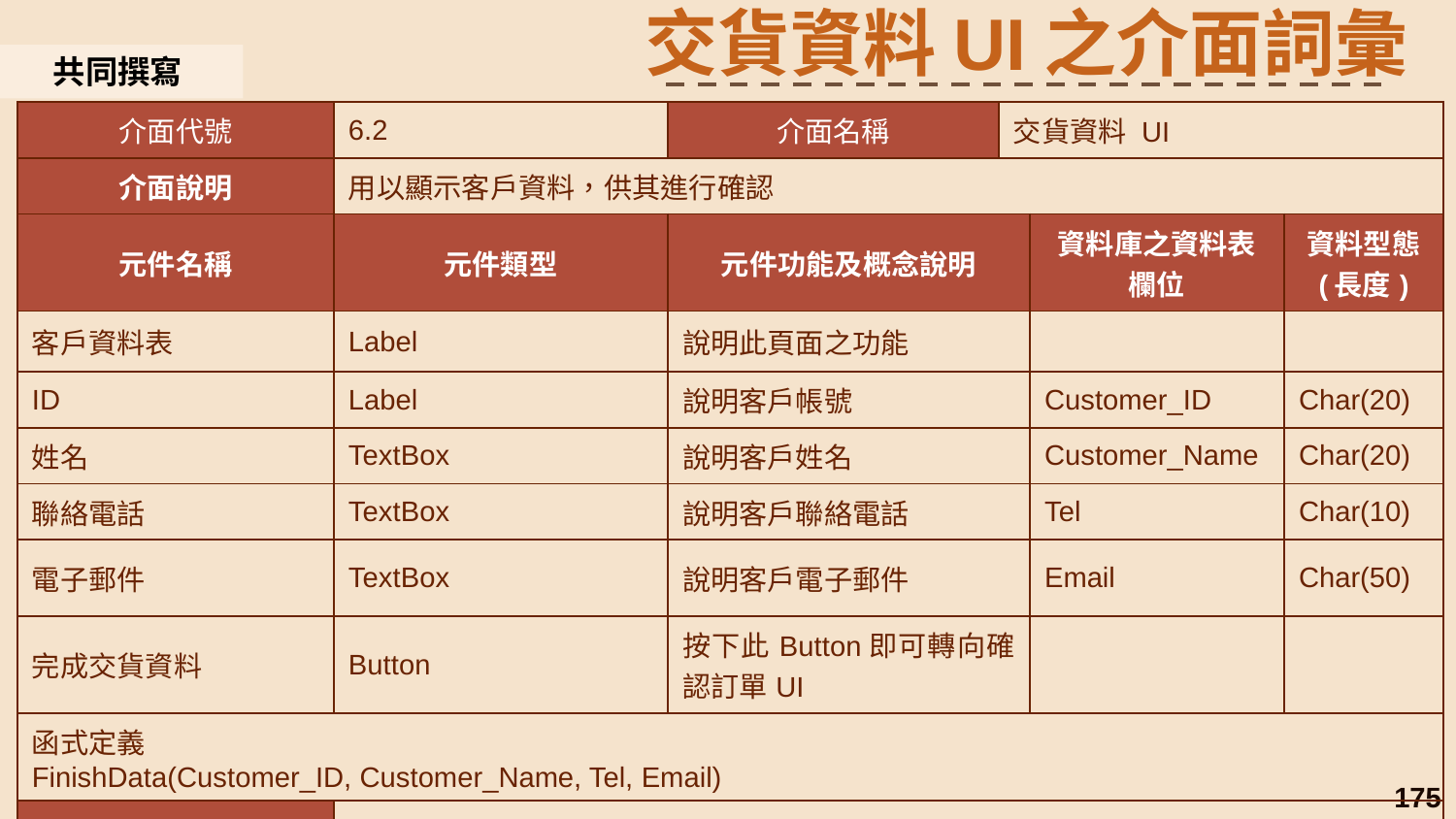

交貨資料UI之介面詞彙

共同撰寫
| 介面代號 | 6.2 | 介面名稱 | 交貨資料 UI |  |  |
| --- | --- | --- | --- | --- | --- |
| 介面說明 | 用以顯示客戶資料，供其進行確認 |  |  |  |  |
| 元件名稱 | 元件類型 | 元件功能及概念說明 | 資料庫之資料表欄位 | 資料庫之資料表欄位 | 資料型態 (長度) |
| 客戶資料表 | Label | 說明此頁面之功能 |  |  |  |
| ID | Label | 說明客戶帳號 |  | Customer\_ID | Char(20) |
| 姓名 | TextBox | 說明客戶姓名 |  | Customer\_Name | Char(20) |
| 聯絡電話 | TextBox | 說明客戶聯絡電話 |  | Tel | Char(10) |
| 電子郵件 | TextBox | 說明客戶電子郵件 |  | Email | Char(50) |
| 完成交貨資料 | Button | 按下此Button即可轉向確認訂單UI |  |  |  |
| 函式定義 FinishData(Customer\_ID, Customer\_Name, Tel, Email) | Button | 按下此Button即可將該訂購項目從購物車中刪除 |  |  |  |
| 限制與註解 | 當客戶漏填資訊，須顯示錯誤訊息已告知客戶 |  |  |  |  |
175